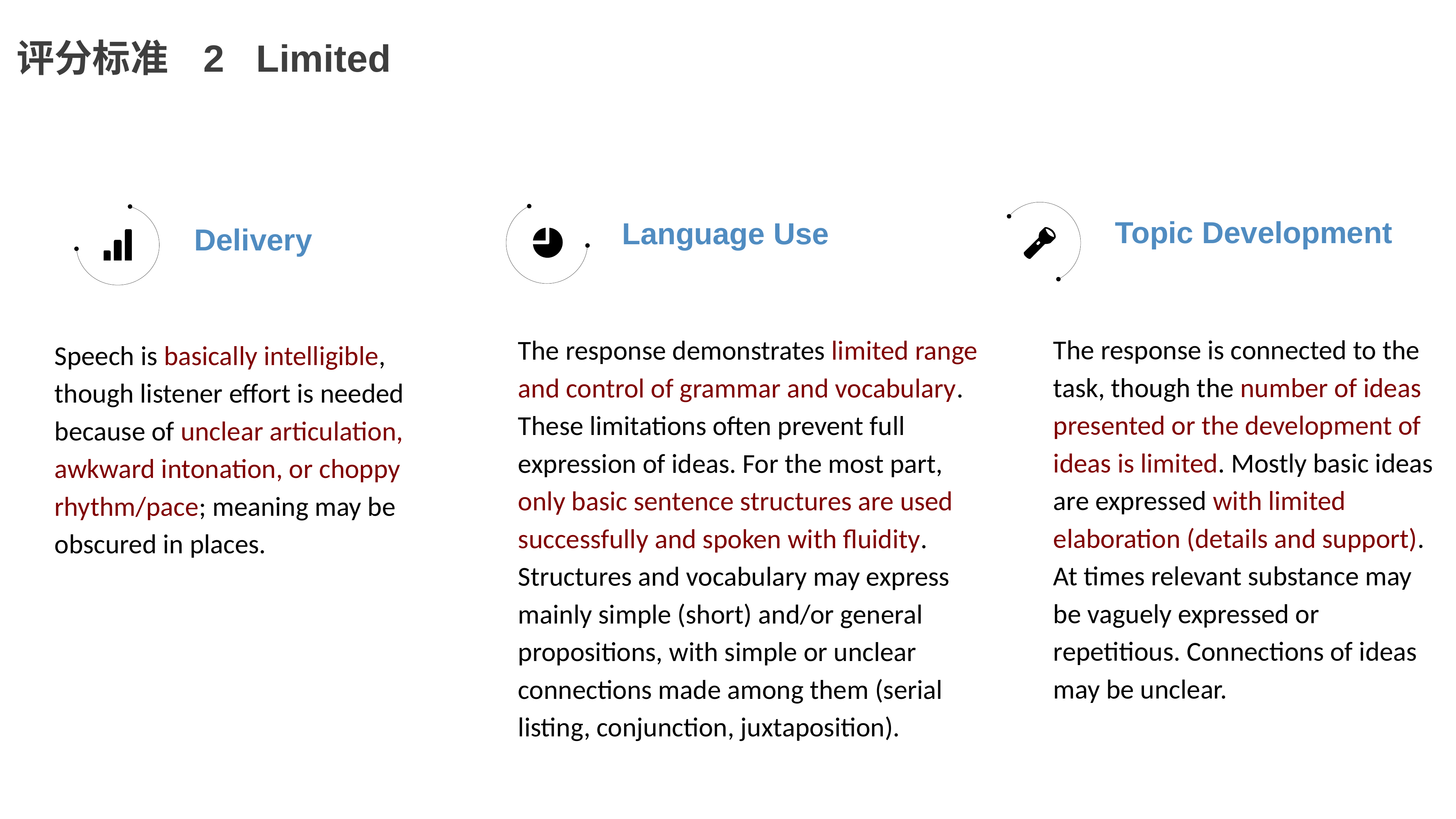

评分标准   2   Limited

Language Use

Topic Development

Delivery

The response is connected to the task, though the number of ideas presented or the development of ideas is limited. Mostly basic ideas are expressed with limited elaboration (details and support). At times relevant substance may be vaguely expressed or repetitious. Connections of ideas may be unclear.
The response demonstrates limited range and control of grammar and vocabulary. These limitations often prevent full expression of ideas. For the most part, only basic sentence structures are used successfully and spoken with fluidity. Structures and vocabulary may express mainly simple (short) and/or general propositions, with simple or unclear connections made among them (serial listing, conjunction, juxtaposition).
Speech is basically intelligible, though listener effort is needed because of unclear articulation, awkward intonation, or choppy rhythm/pace; meaning may be obscured in places.